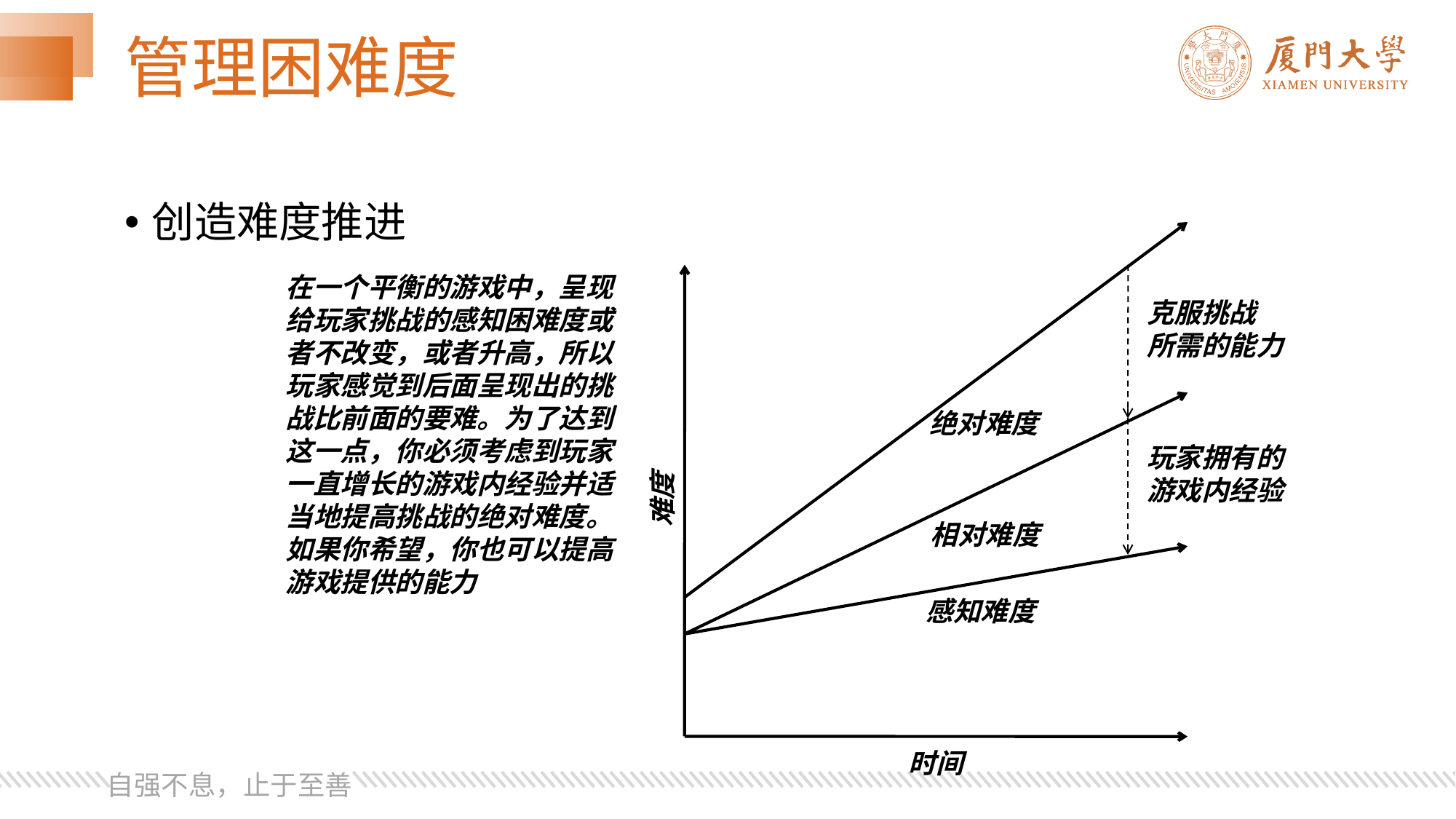

# 管理困难度
创造难度推进

在一个平衡的游戏中，呈现给玩家挑战的感知困难度或者不改变，或者升高，所以玩家感觉到后面呈现出的挑战比前面的要难。为了达到这一点，你必须考虑到玩家一直增长的游戏内经验并适当地提高挑战的绝对难度。如果你希望，你也可以提高游戏提供的能力
克服挑战
所需的能力
绝对难度
玩家拥有的
游戏内经验
难度
相对难度
感知难度
时间